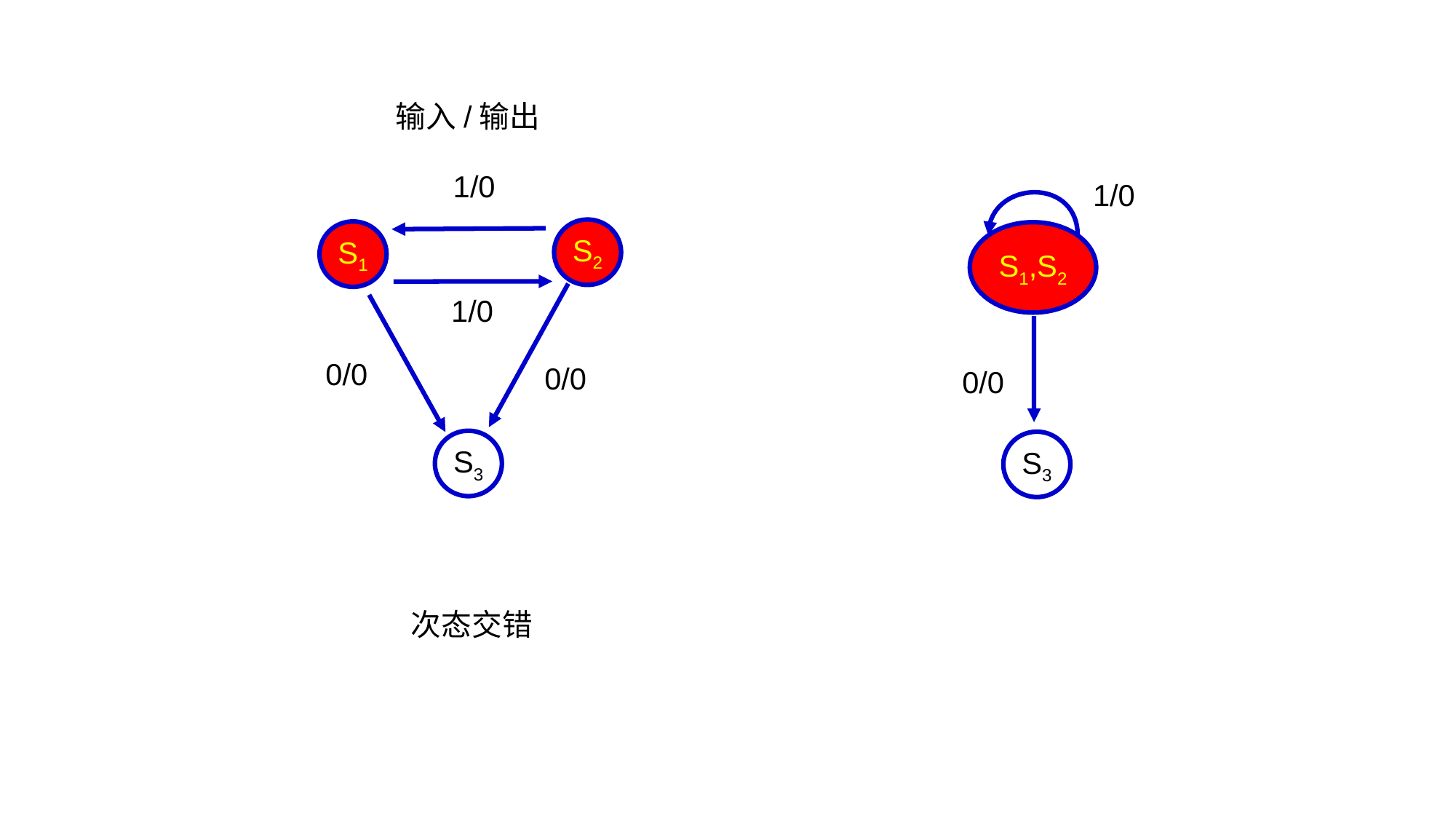

输入/输出
1/0
1/0
S1,S2

0/0
S3
S2
S1

1/0

0/0

0/0
S3
次态交错